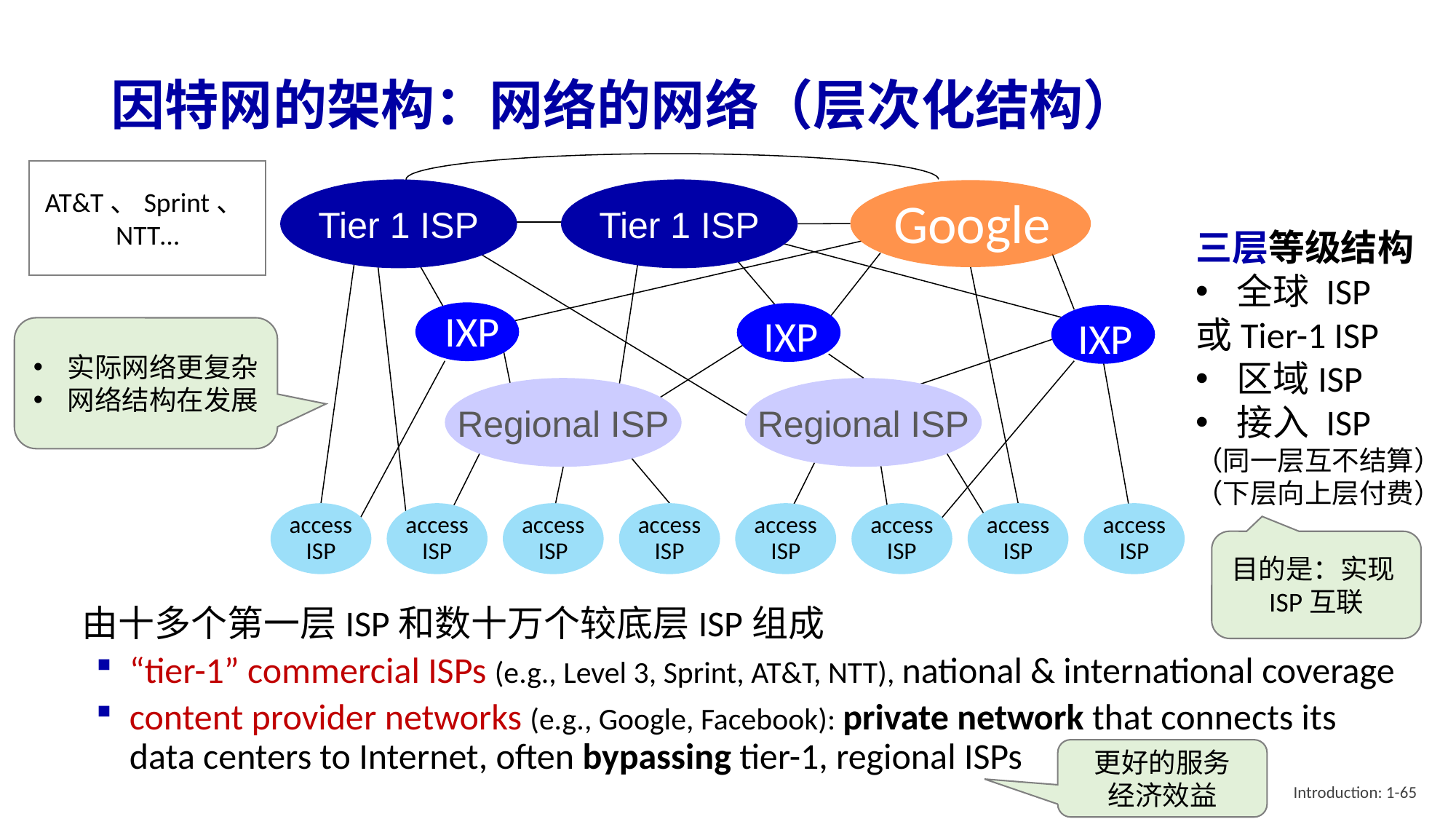

# 因特网的架构：网络的网络（层次化结构）

Tier 1 ISP
Tier 1 ISP

Google
IXP

IXP

IXP
AT&T、Sprint、NTT…
三层等级结构
全球 ISP
或Tier-1 ISP
区域ISP
接入 ISP
（同一层互不结算）
（下层向上层付费）

access
ISP
access
ISP
access
ISP
access
ISP
access
ISP
access
ISP
access
ISP
access
ISP
Regional ISP
Regional ISP
实际网络更复杂
网络结构在发展
目的是：实现ISP互联
由十多个第一层ISP和数十万个较底层ISP组成
“tier-1” commercial ISPs (e.g., Level 3, Sprint, AT&T, NTT), national & international coverage
content provider networks (e.g., Google, Facebook): private network that connects its data centers to Internet, often bypassing tier-1, regional ISPs

更好的服务
经济效益
Introduction: 1-65